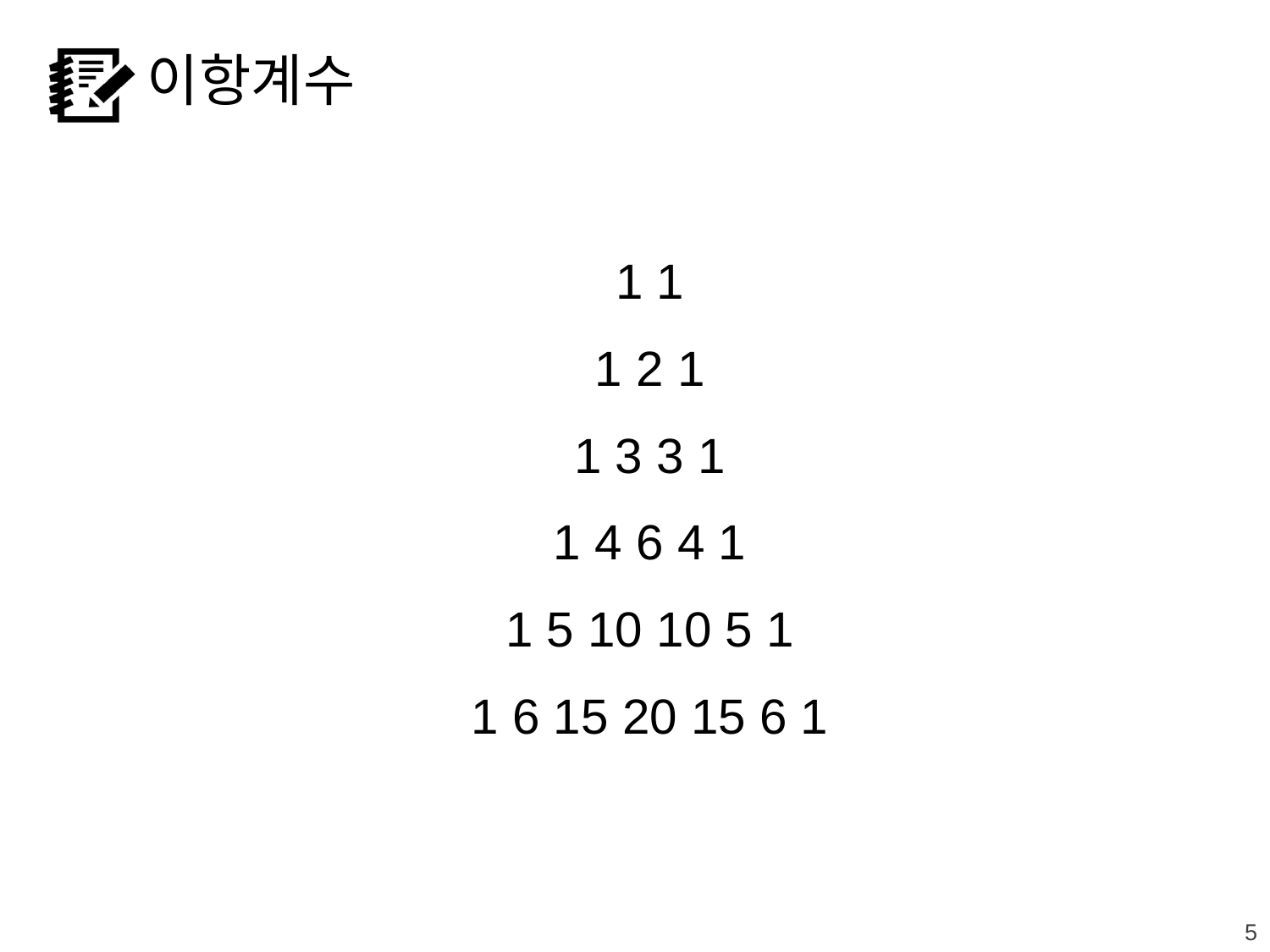

# 이항계수
1 1
1 2 1
1 3 3 1
1 4 6 4 1
1 5 10 10 5 1
1 6 15 20 15 6 1
5